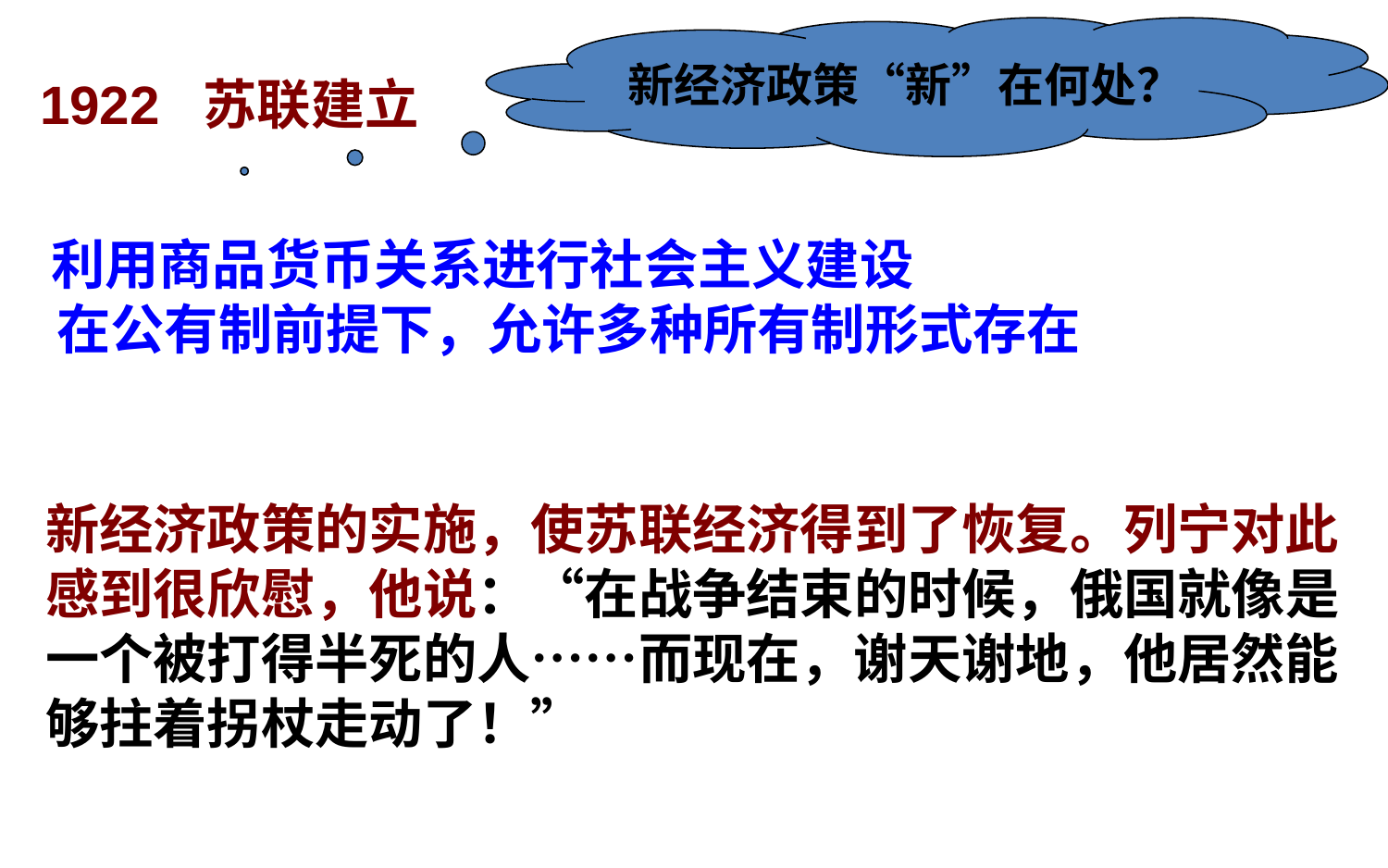

新经济政策“新”在何处？
1922  苏联建立
利用商品货币关系进行社会主义建设
在公有制前提下，允许多种所有制形式存在
新经济政策的实施，使苏联经济得到了恢复。列宁对此感到很欣慰，他说：“在战争结束的时候，俄国就像是一个被打得半死的人……而现在，谢天谢地，他居然能够拄着拐杖走动了！”